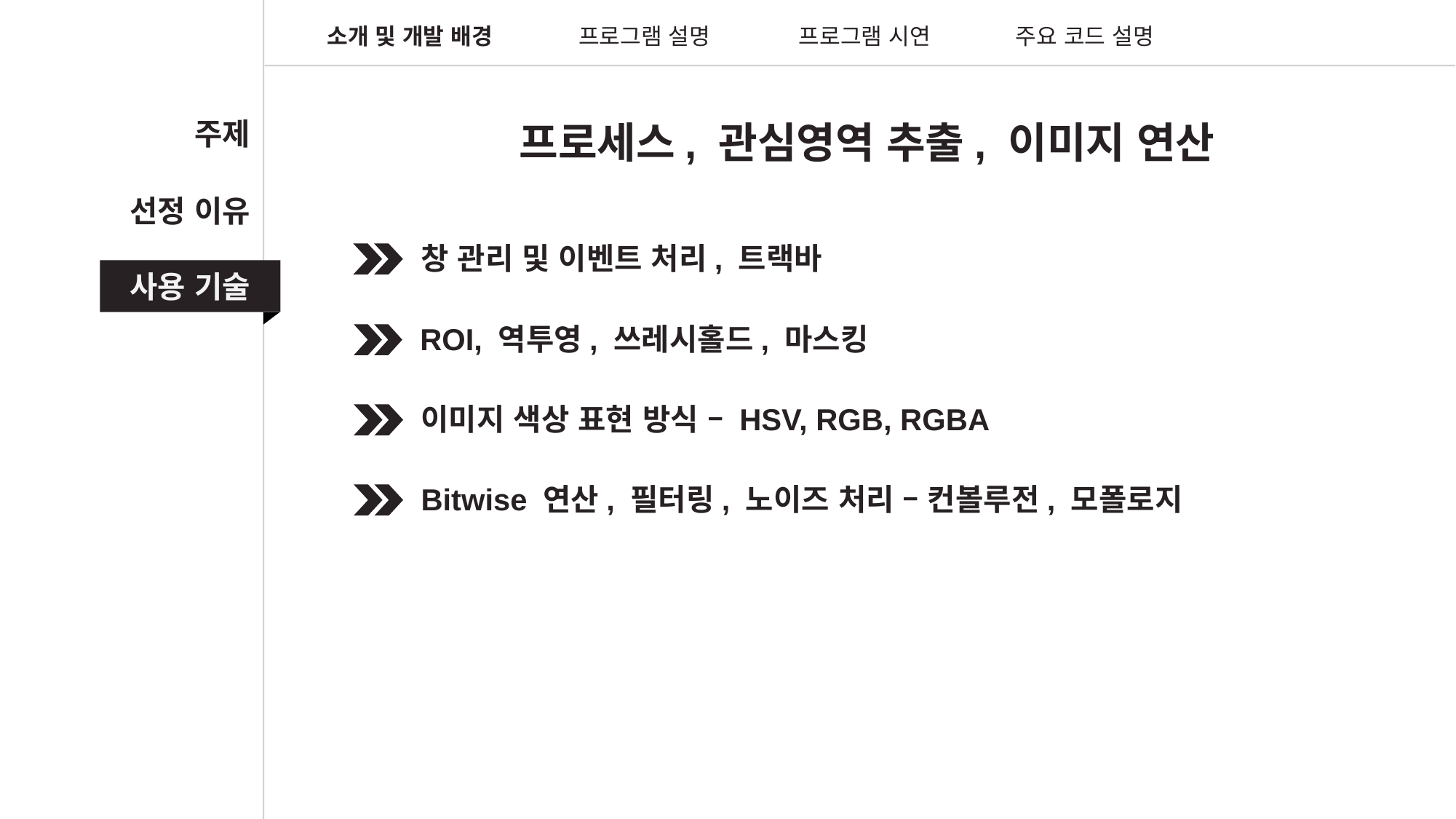

소개 및 개발 배경
프로그램 설명
프로그램 시연
주요 코드 설명
주제
프로세스, 관심영역 추출, 이미지 연산
선정 이유
창 관리 및 이벤트 처리, 트랙바

사용 기술

ROI, 역투영, 쓰레시홀드, 마스킹

이미지 색상 표현 방식 – HSV, RGB, RGBA

Bitwise 연산, 필터링, 노이즈 처리 – 컨볼루전, 모폴로지